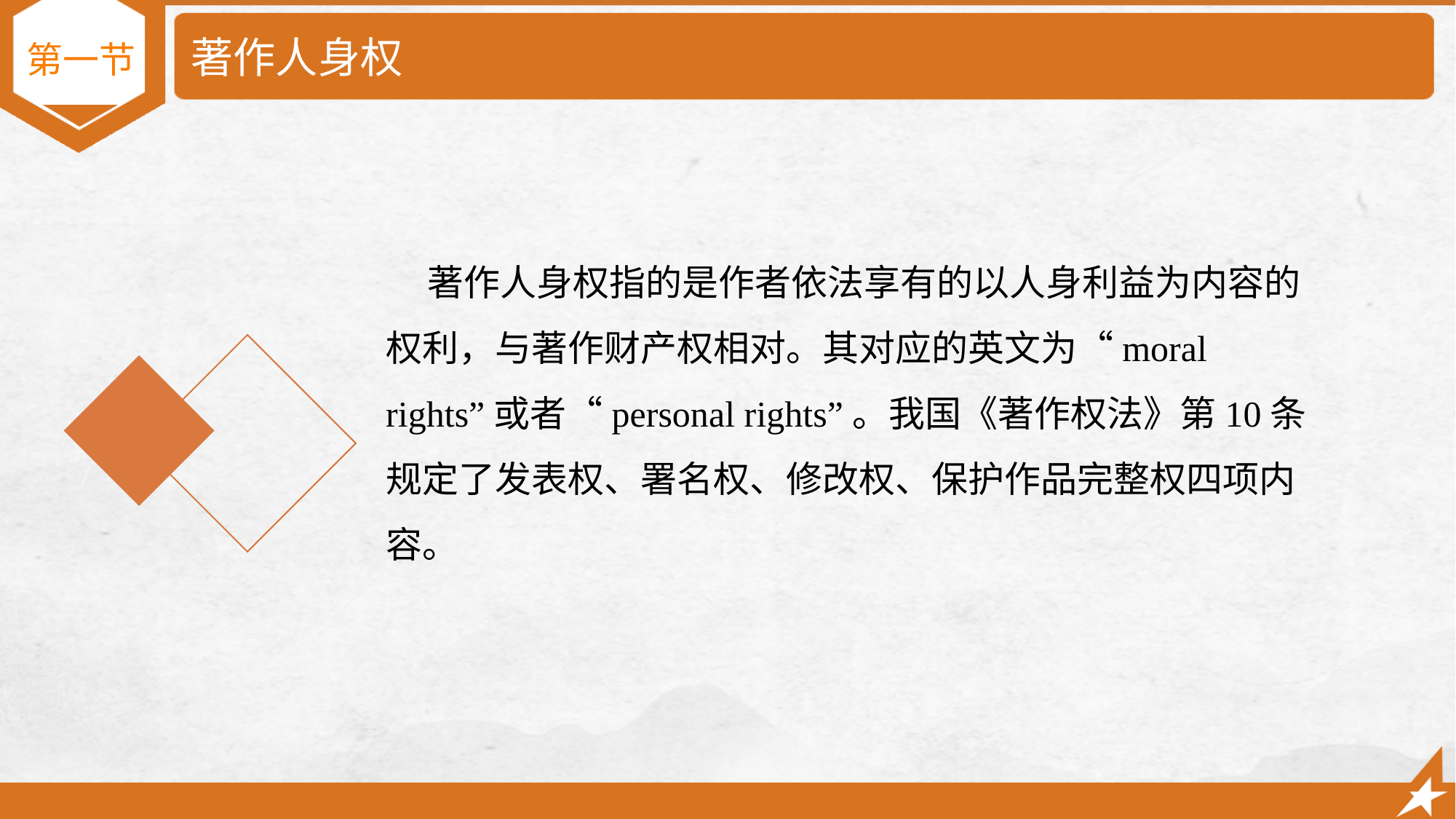

# 著作人身权
第一节
    著作人身权指的是作者依法享有的以人身利益为内容的权利，与著作财产权相对。其对应的英文为“moral rights”或者“personal rights”。我国《著作权法》第10条规定了发表权、署名权、修改权、保护作品完整权四项内容。